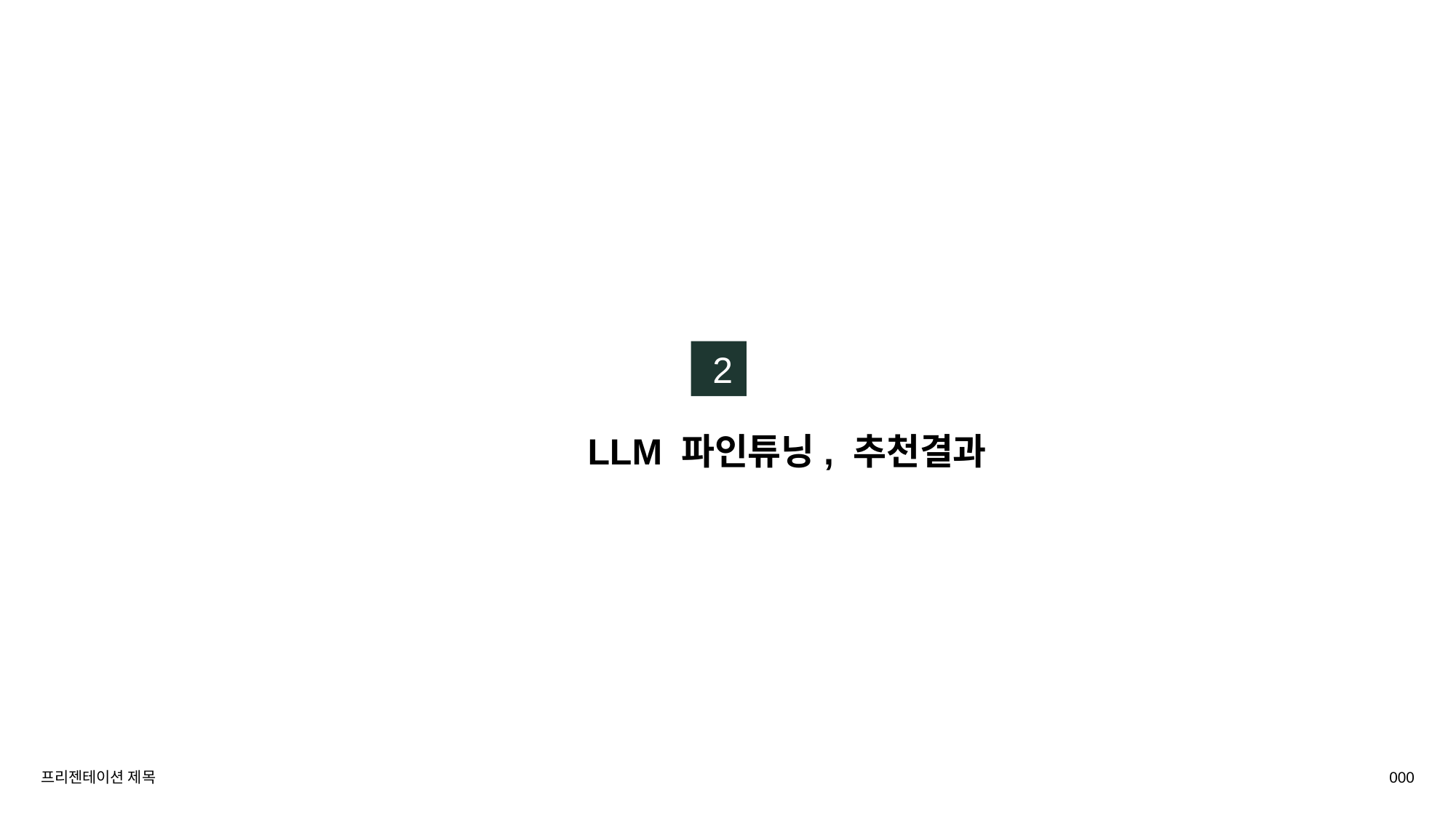

2

LLM 파인튜닝, 추천결과
프리젠테이션 제목
000